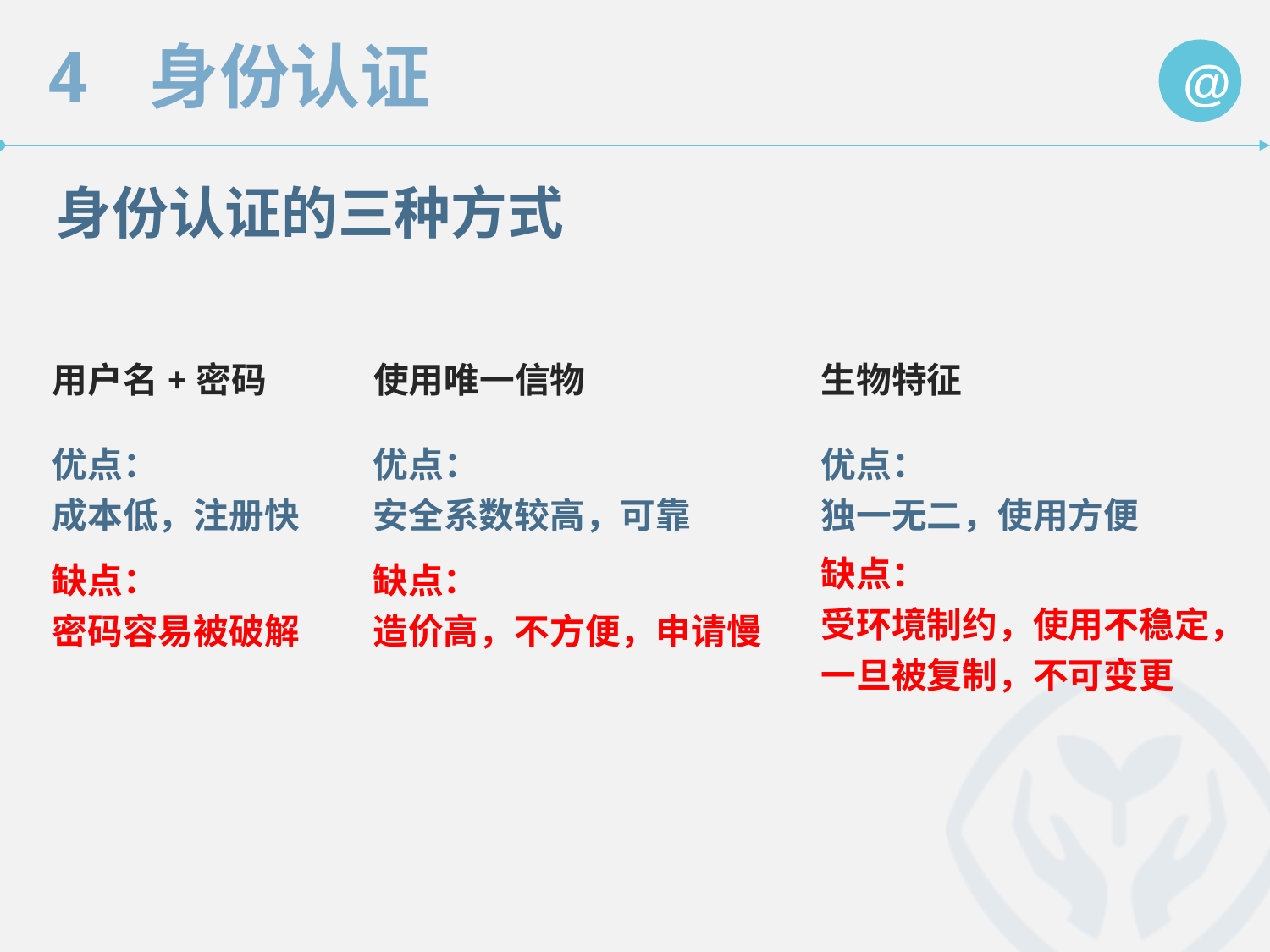

身份认证的三种方式
用户名+密码
使用唯一信物
生物特征
优点：
独一无二，使用方便
优点：
成本低，注册快
优点：
安全系数较高，可靠
缺点：
受环境制约，使用不稳定，
一旦被复制，不可变更
缺点：
造价高，不方便，申请慢
缺点：
密码容易被破解